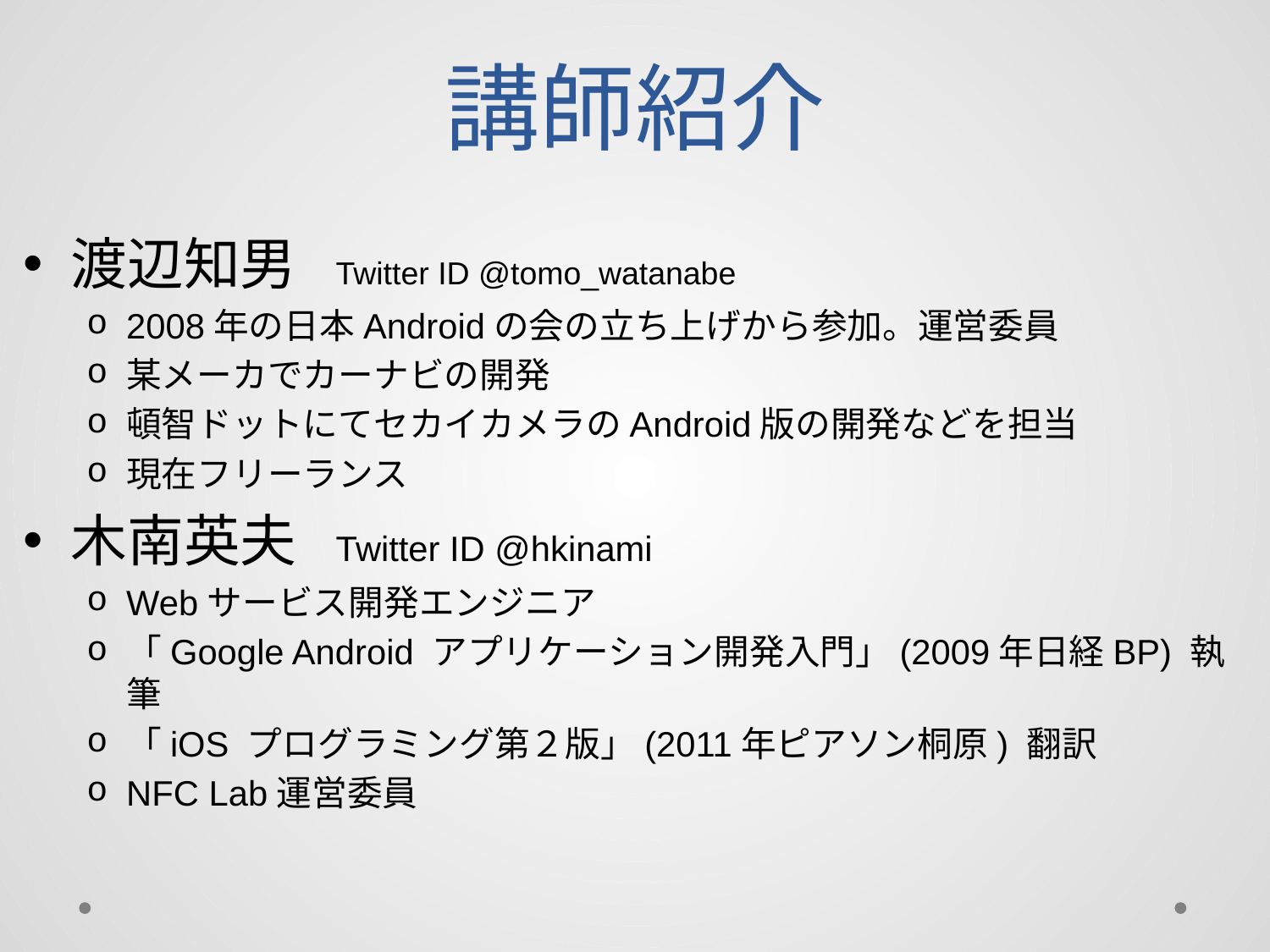

# 講師紹介
渡辺知男  Twitter ID @tomo_watanabe
2008年の日本Androidの会の立ち上げから参加。運営委員
某メーカでカーナビの開発
頓智ドットにてセカイカメラのAndroid版の開発などを担当
現在フリーランス
木南英夫  Twitter ID @hkinami
Webサービス開発エンジニア
「Google Android アプリケーション開発入門」(2009年日経BP) 執筆
「iOS プログラミング第２版」(2011年ピアソン桐原) 翻訳
NFC Lab運営委員